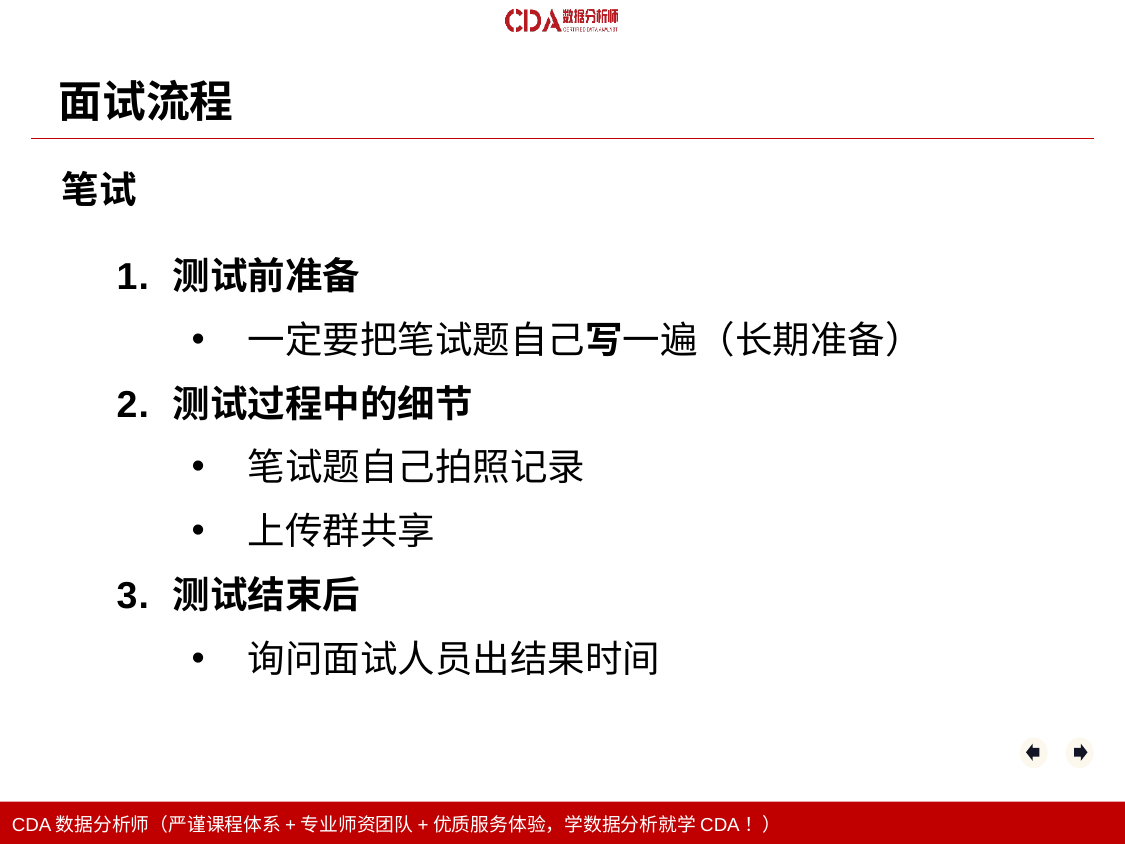

面试流程
笔试
测试前准备
一定要把笔试题自己写一遍（长期准备）
测试过程中的细节
笔试题自己拍照记录
上传群共享
测试结束后
询问面试人员出结果时间